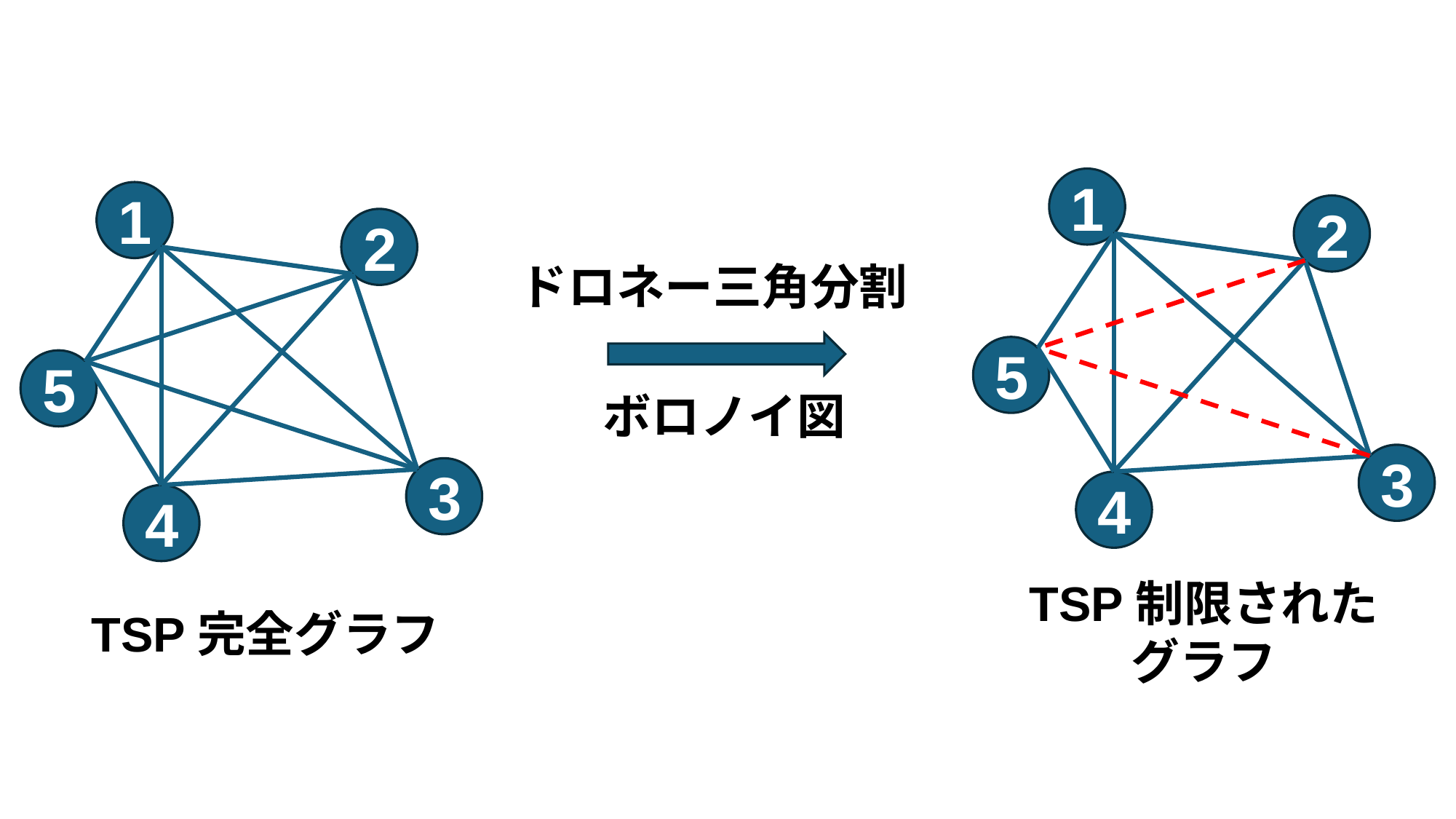

1
2
5
3
4
1
2
5
3
4
ドロネー三角分割

ボロノイ図
TSP制限された
グラフ
TSP完全グラフ